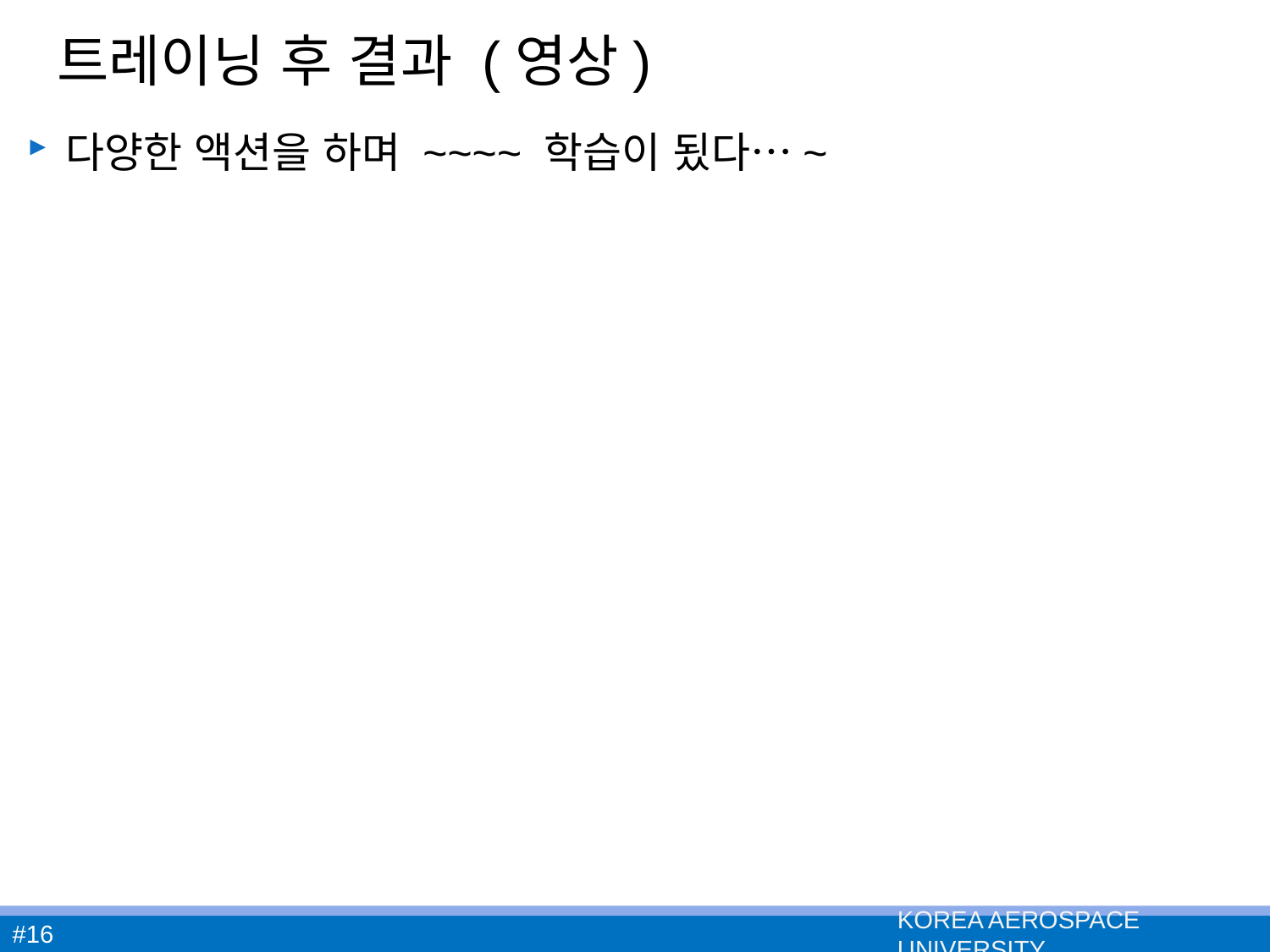

# 트레이닝 후 결과 (영상)
다양한 액션을 하며 ~~~~ 학습이 됬다…~
#16